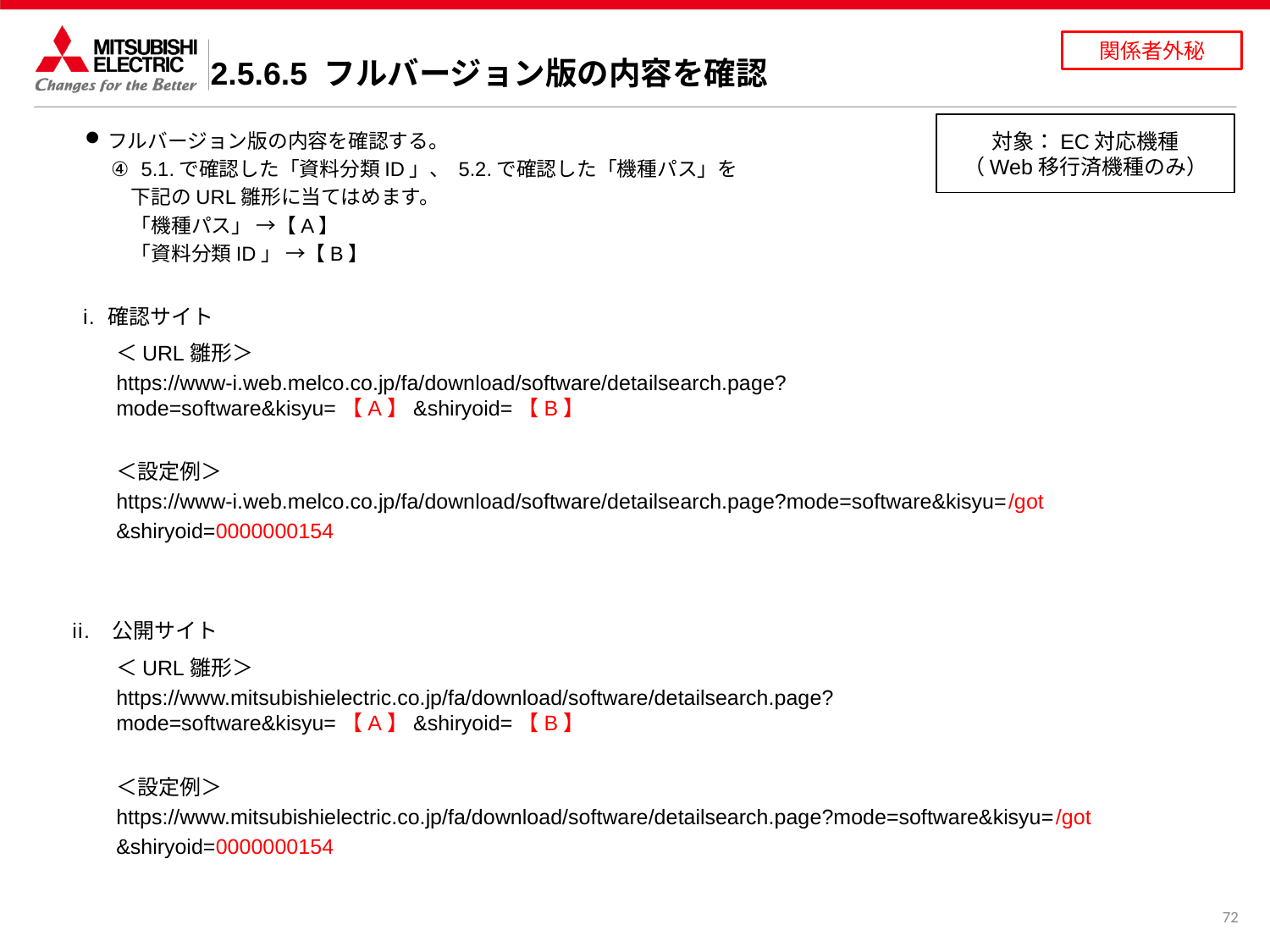

2.5.6.5 フルバージョン版の内容を確認
対象：EC対応機種
（Web移行済機種のみ）
フルバージョン版の内容を確認する。
5.1.で確認した「資料分類ID」、 5.2.で確認した「機種パス」を
　下記のURL雛形に当てはめます。
　「機種パス」 →【A】
　「資料分類ID」 →【B】
確認サイト
＜URL雛形＞
https://www-i.web.melco.co.jp/fa/download/software/detailsearch.page?mode=software&kisyu=【A】&shiryoid=【B】
＜設定例＞
https://www-i.web.melco.co.jp/fa/download/software/detailsearch.page?mode=software&kisyu=/got
&shiryoid=0000000154
公開サイト
＜URL雛形＞
https://www.mitsubishielectric.co.jp/fa/download/software/detailsearch.page?mode=software&kisyu=【A】&shiryoid=【B】
＜設定例＞
https://www.mitsubishielectric.co.jp/fa/download/software/detailsearch.page?mode=software&kisyu=/got
&shiryoid=0000000154
72